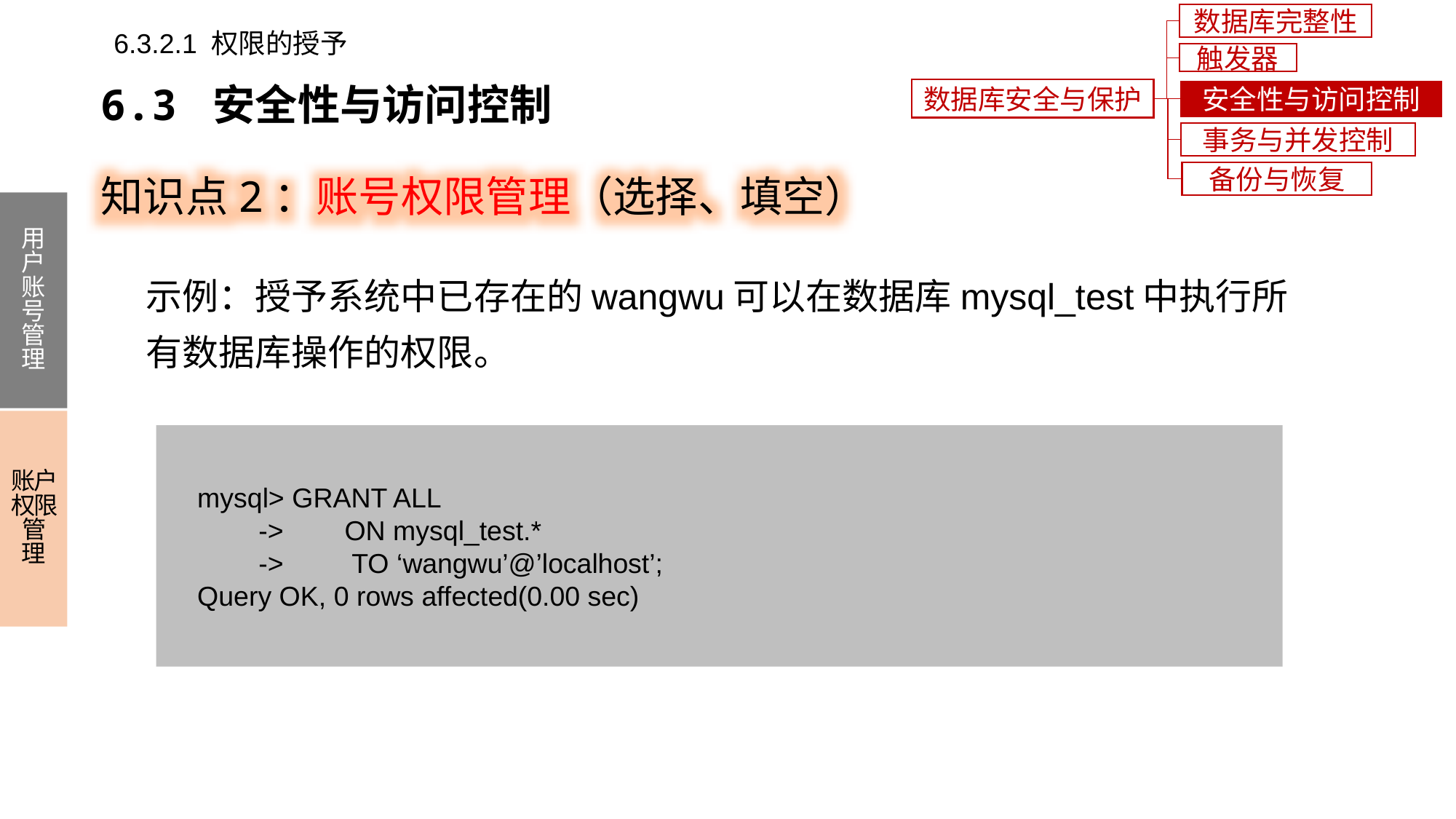

数据库完整性
6.3.2.1 权限的授予
触发器
6.3 安全性与访问控制
数据库安全与保护
安全性与访问控制
事务与并发控制
知识点2：账号权限管理（选择、填空）
备份与恢复
用户账号管理
账户权限管理
示例：授予系统中已存在的wangwu可以在数据库mysql_test中执行所有数据库操作的权限。
    mysql> GRANT ALL
            ->        ON mysql_test.*
            ->         TO ‘wangwu’@’localhost’;
    Query OK, 0 rows affected(0.00 sec)